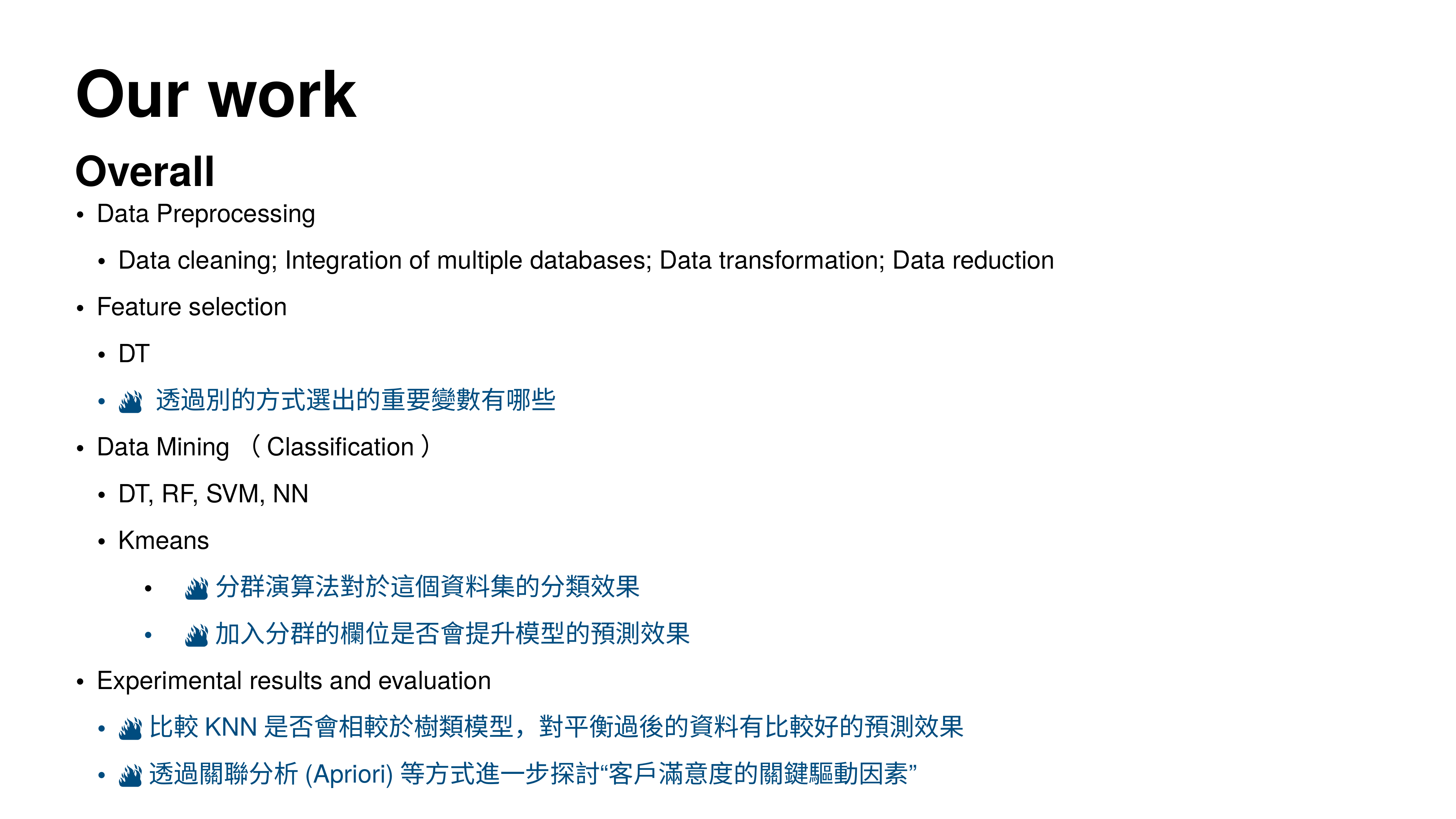

# Our work
Overall
Data Preprocessing
Data cleaning; Integration of multiple databases; Data transformation; Data reduction
Feature selection
DT
🔥 透過別的方式選出的重要變數有哪些
Data Mining（Classification）
DT, RF, SVM, NN
Kmeans
🔥分群演算法對於這個資料集的分類效果
🔥加入分群的欄位是否會提升模型的預測效果
Experimental results and evaluation
🔥比較KNN是否會相較於樹類模型，對平衡過後的資料有比較好的預測效果
🔥透過關聯分析(Apriori)等方式進一步探討“客戶滿意度的關鍵驅動因素”